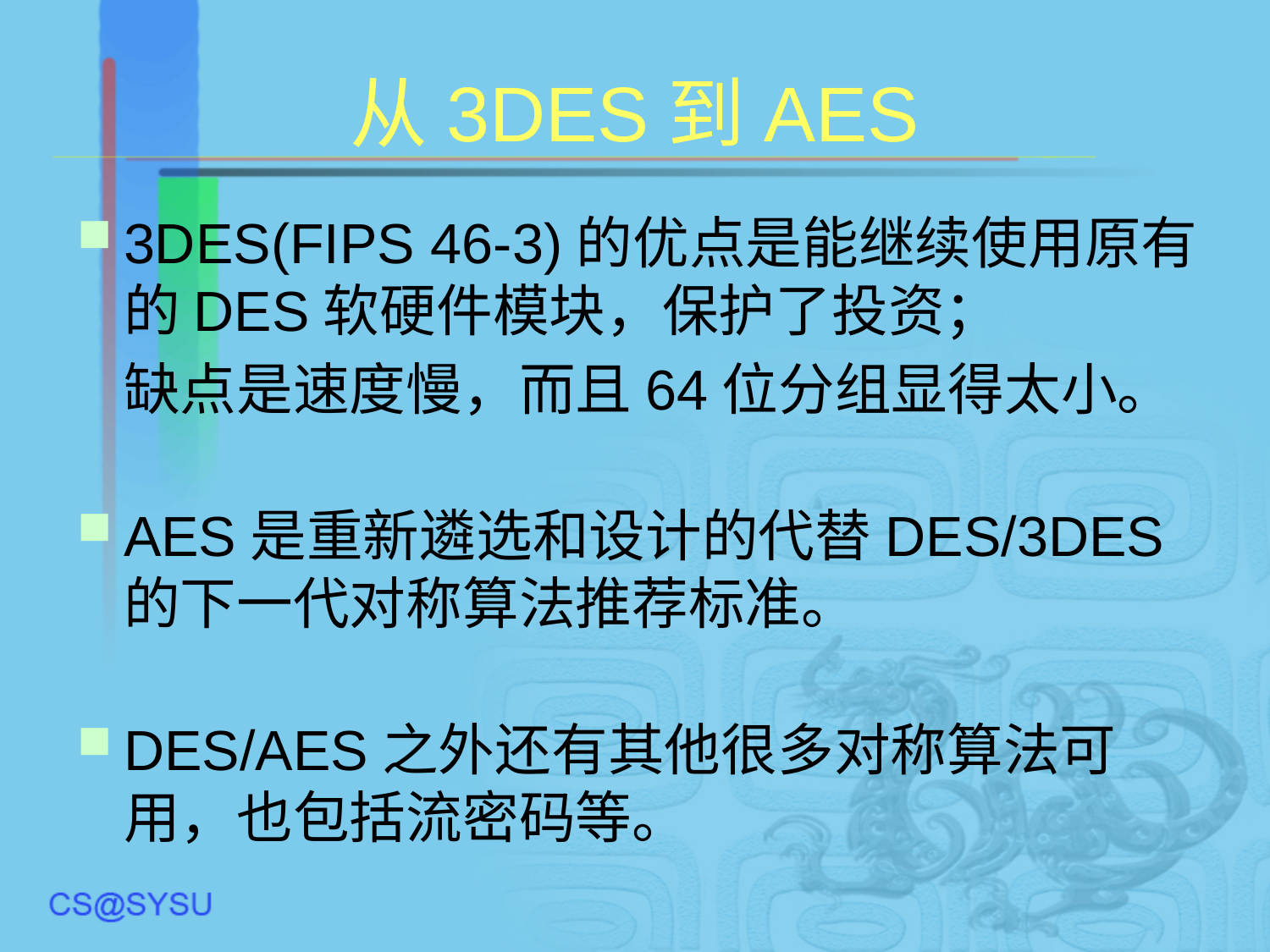

# 从3DES到AES
3DES(FIPS 46-3)的优点是能继续使用原有的DES软硬件模块，保护了投资；
	缺点是速度慢，而且64位分组显得太小。

AES是重新遴选和设计的代替DES/3DES的下一代对称算法推荐标准。

DES/AES之外还有其他很多对称算法可用，也包括流密码等。